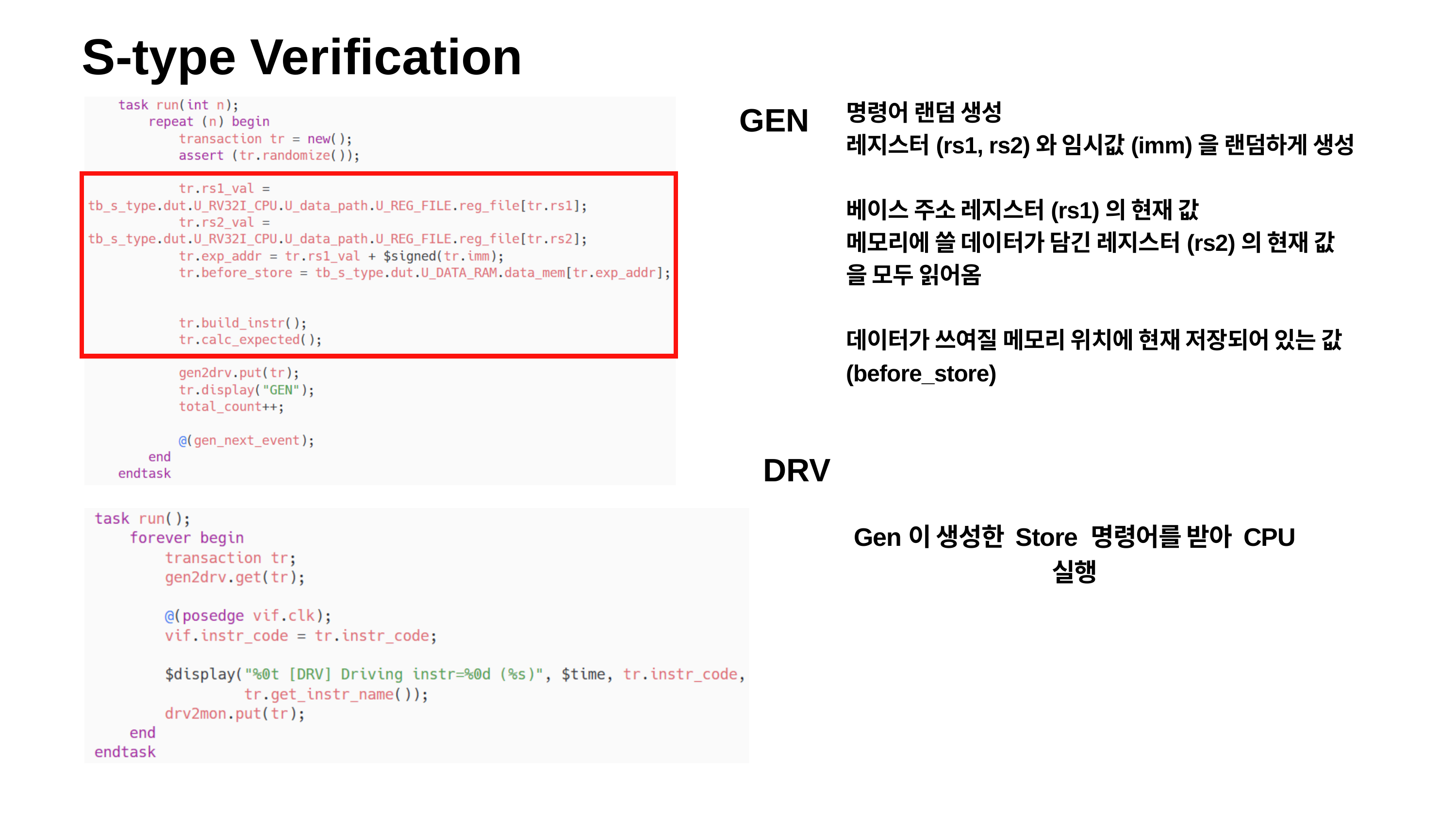

S-type Verification
GEN
명령어 랜덤 생성
레지스터(rs1, rs2)와 임시값(imm)을 랜덤하게 생성

베이스 주소 레지스터(rs1)의 현재 값
메모리에 쓸 데이터가 담긴 레지스터(rs2)의 현재 값
을 모두 읽어옴

데이터가 쓰여질 메모리 위치에 현재 저장되어 있는 값 (before_store)

DRV

Gen이 생성한 Store 명령어를 받아 CPU 실행